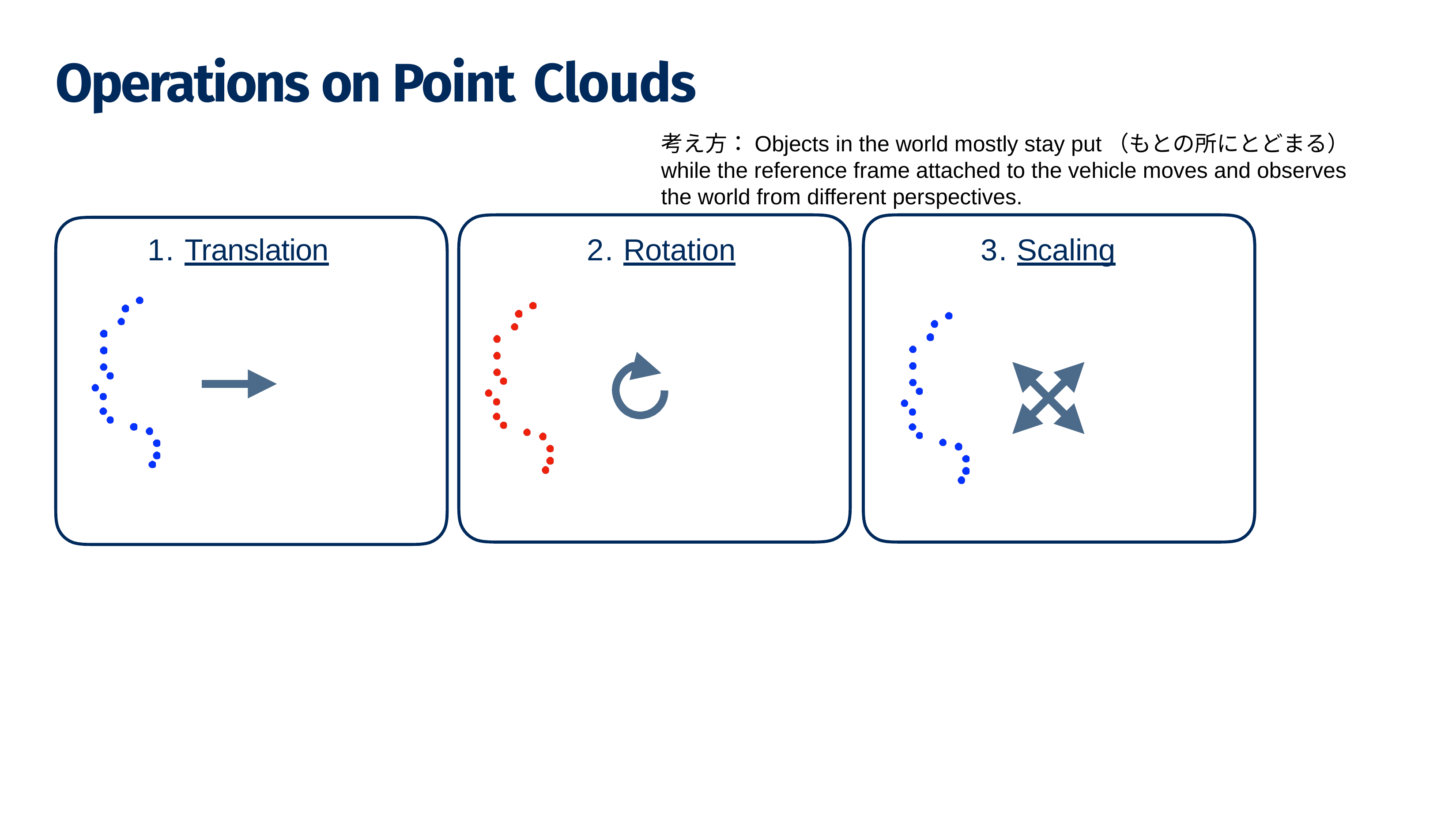

# Operations on Point Clouds
考え⽅：Objects in the world mostly stay put（もとの所にとどまる） while the reference frame attached to the vehicle moves and observes the world from different perspectives.

1. Translation
2. Rotation
3. Scaling